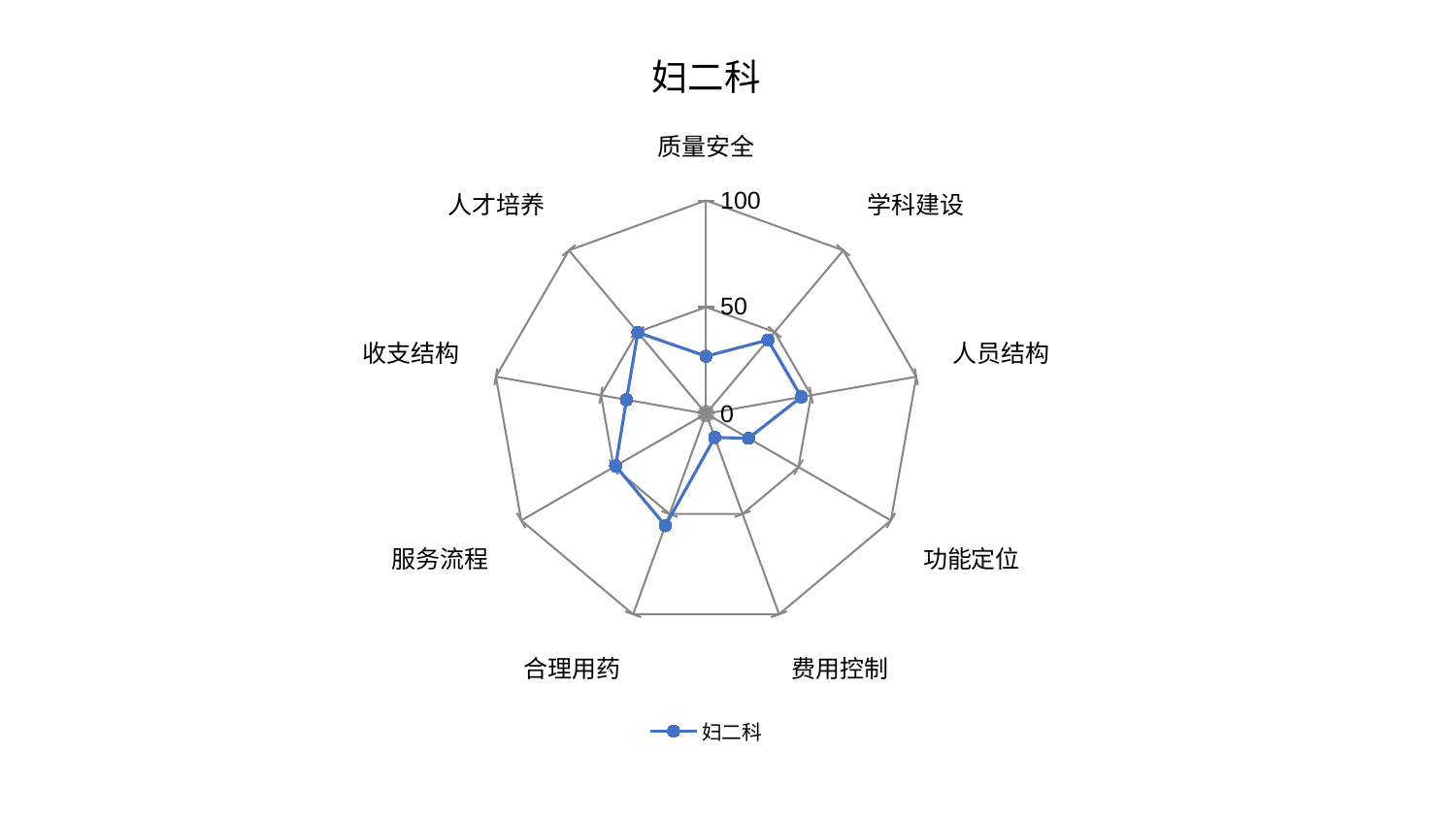

### Chart: 妇二科

| Category | 妇二科 |
|---|---|
| 质量安全 | 26.990243621314345 |
| 学科建设 | 45.12243228168339 |
| 人员结构 | 45.33748558215124 |
| 功能定位 | 22.978867076818755 |
| 费用控制 | 11.839469608396618 |
| 合理用药 | 55.84059982008003 |
| 服务流程 | 48.937727601505294 |
| 收支结构 | 37.88159370500526 |
| 人才培养 | 49.724951940662116 |
163